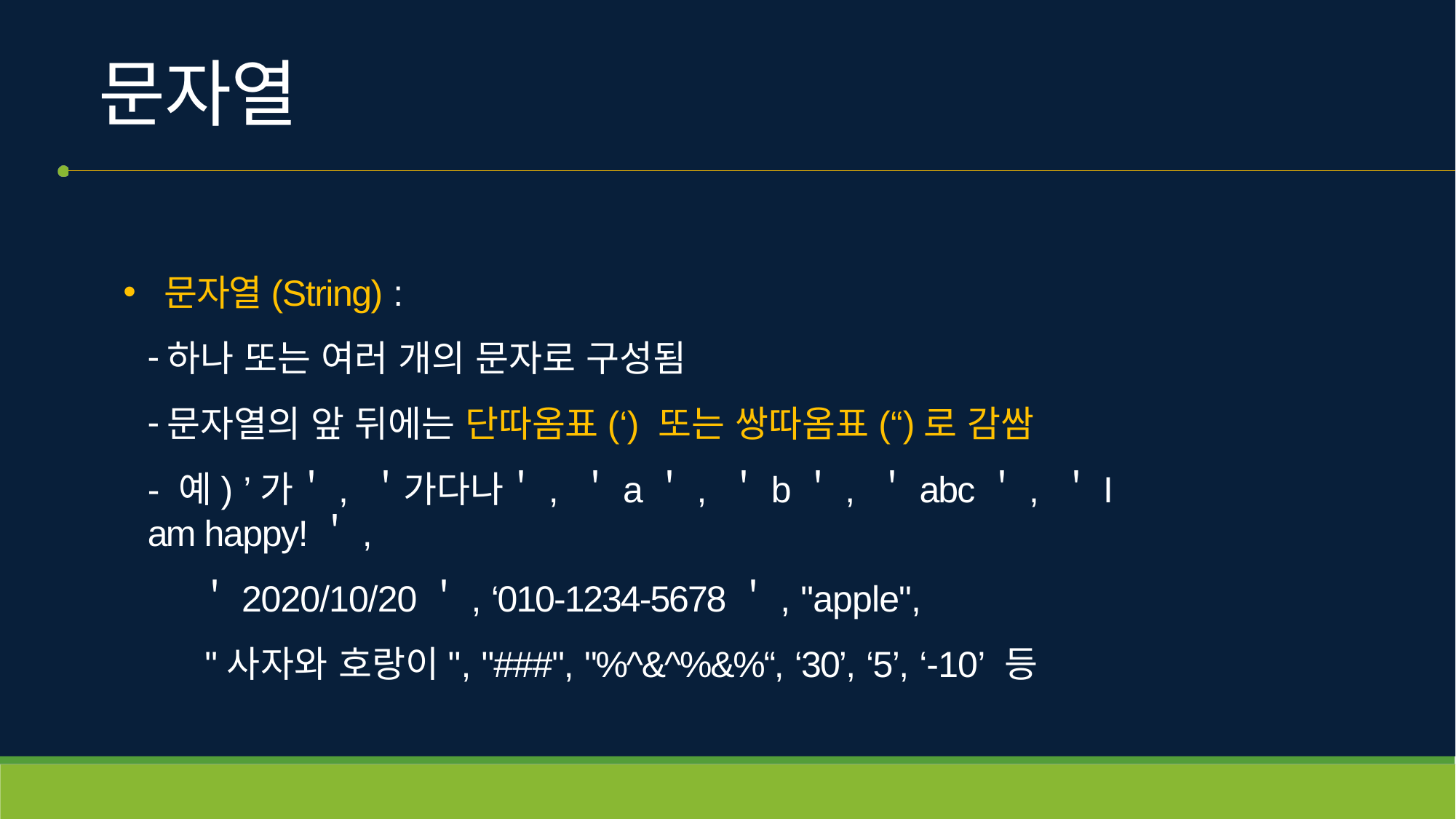

# 문자열

문자열(String) :
하나 또는 여러 개의 문자로 구성됨
문자열의 앞 뒤에는 단따옴표(‘) 또는 쌍따옴표(“)로 감쌈
- 예) ’가＇, ＇가다나＇, ＇a＇, ＇b＇, ＇abc＇, ＇I am happy!＇,
＇2020/10/20＇, ‘010-1234-5678＇, "apple",
"사자와 호랑이", "###", "%^&^%&%“, ‘30’, ‘5’, ‘-10’ 등